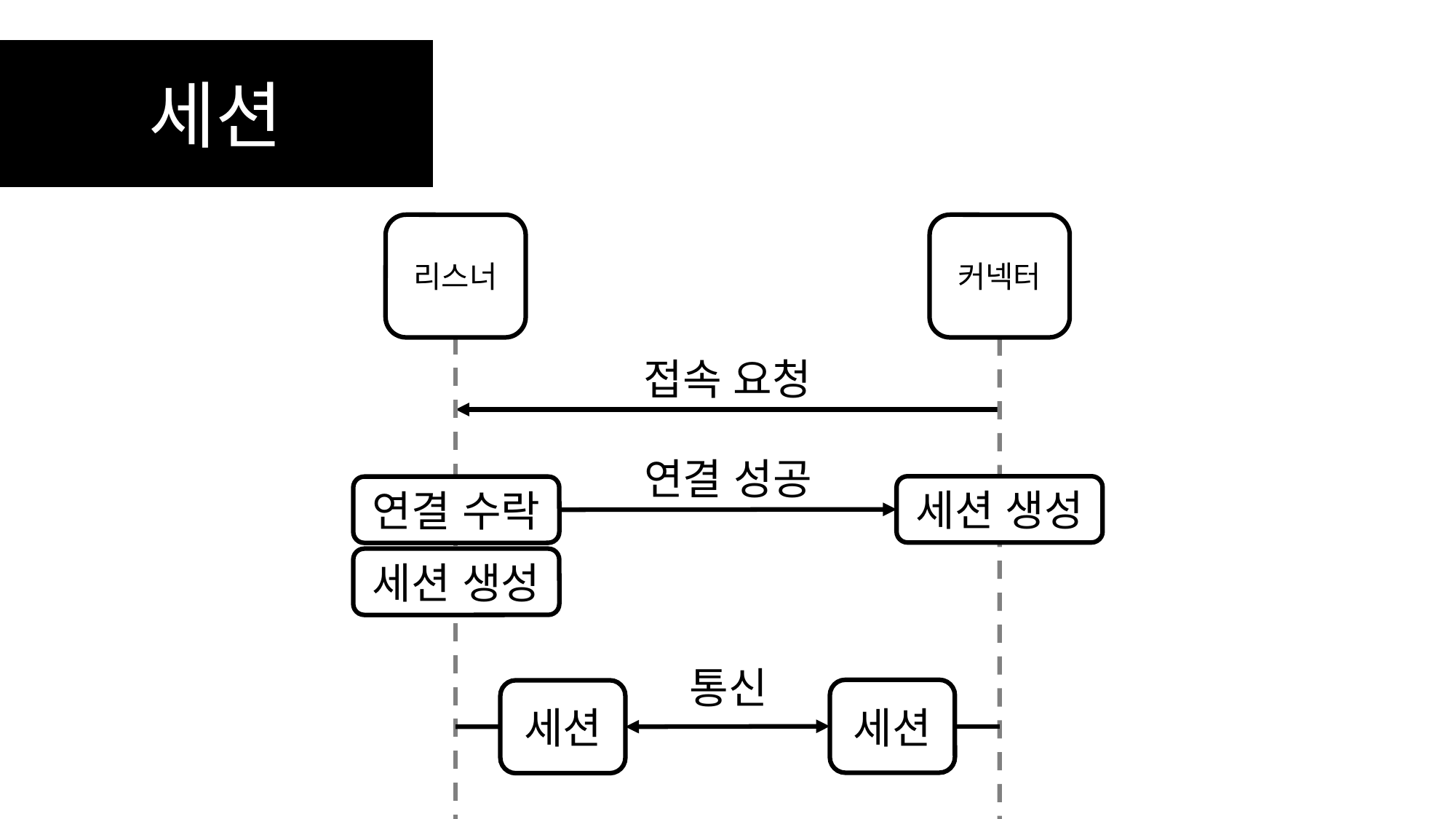

세션
리스너
커넥터
접속 요청
연결 성공
세션 생성
연결 수락
세션 생성
통신
세션
세션